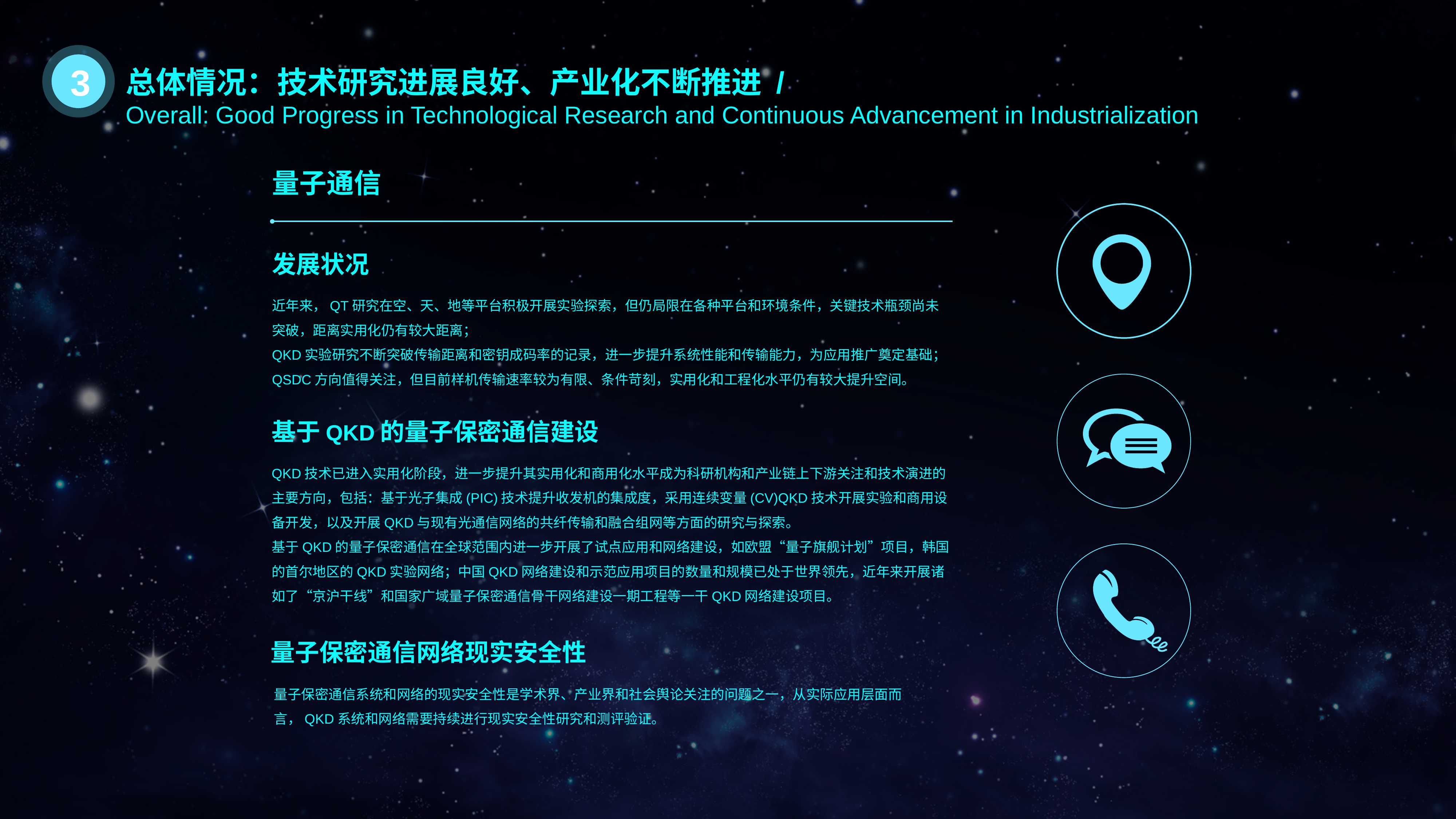

3

总体情况：技术研究进展良好、产业化不断推进 /
Overall: Good Progress in Technological Research and Continuous Advancement in Industrialization
量子通信

发展状况
近年来，QT研究在空、天、地等平台积极开展实验探索，但仍局限在各种平台和环境条件，关键技术瓶颈尚未突破，距离实用化仍有较大距离；
QKD实验研究不断突破传输距离和密钥成码率的记录，进一步提升系统性能和传输能力，为应用推广奠定基础；
QSDC方向值得关注，但目前样机传输速率较为有限、条件苛刻，实用化和工程化水平仍有较大提升空间。

基于QKD的量子保密通信建设
QKD技术已进入实用化阶段，进一步提升其实用化和商用化水平成为科研机构和产业链上下游关注和技术演进的主要方向，包括：基于光子集成(PIC)技术提升收发机的集成度，采用连续变量(CV)QKD技术开展实验和商用设备开发，以及开展QKD与现有光通信网络的共纤传输和融合组网等方面的研究与探索。
基于QKD的量子保密通信在全球范围内进一步开展了试点应用和网络建设，如欧盟“量子旗舰计划”项目，韩国的首尔地区的QKD实验网络；中国QKD网络建设和示范应用项目的数量和规模已处于世界领先，近年来开展诸如了“京沪干线”和国家广域量子保密通信骨干网络建设一期工程等一干QKD网络建设项目。

量子保密通信网络现实安全性
量子保密通信系统和网络的现实安全性是学术界、产业界和社会舆论关注的问题之一，从实际应用层面而言，QKD系统和网络需要持续进行现实安全性研究和测评验证。